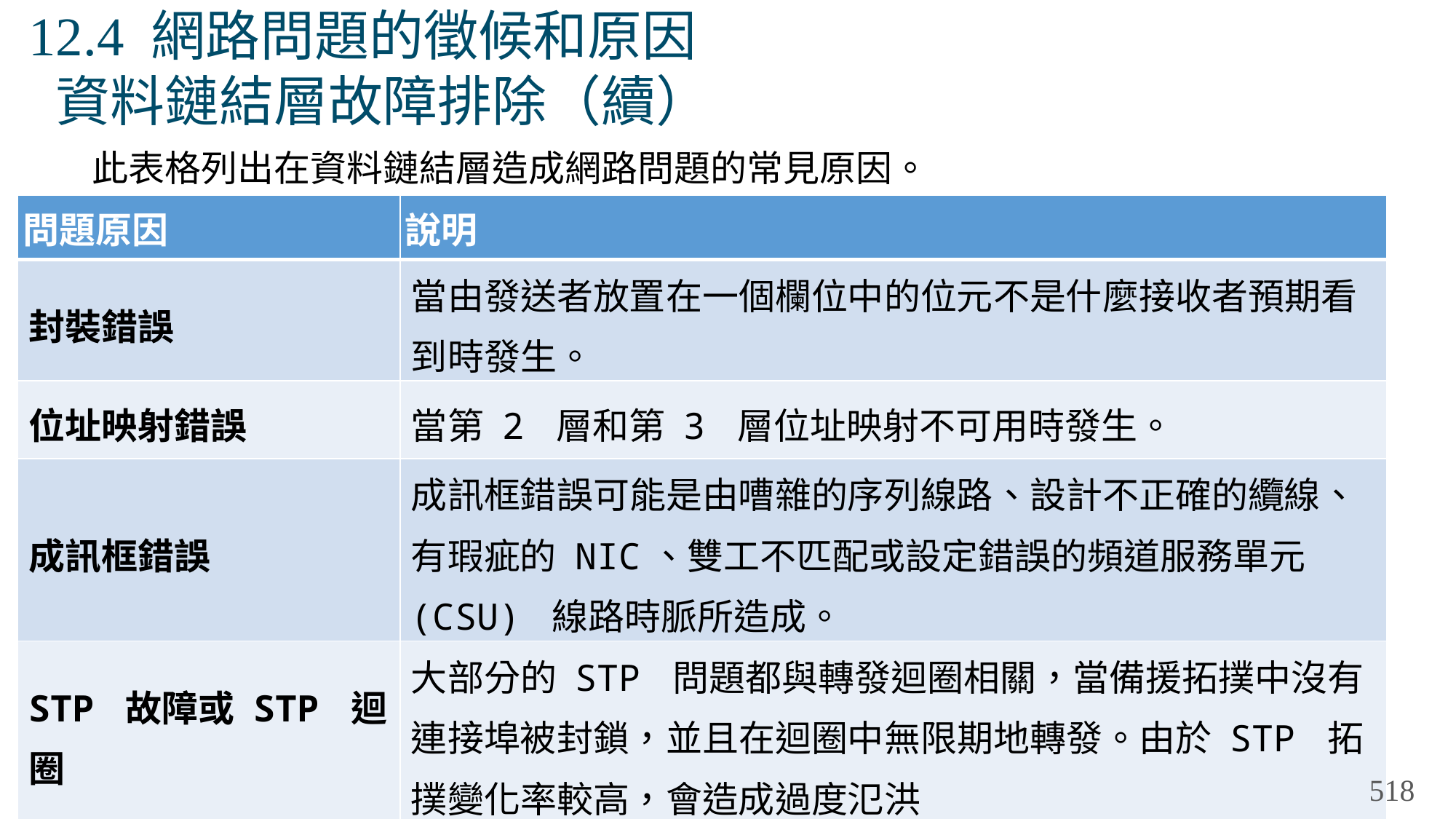

# 12.4 網路問題的徵候和原因 資料鏈結層故障排除（續）
此表格列出在資料鏈結層造成網路問題的常見原因。
| 問題原因 | 說明 |
| --- | --- |
| 封裝錯誤 | 當由發送者放置在一個欄位中的位元不是什麼接收者預期看到時發生。 |
| 位址映射錯誤 | 當第 2 層和第 3 層位址映射不可用時發生。 |
| 成訊框錯誤 | 成訊框錯誤可能是由嘈雜的序列線路、設計不正確的纜線、有瑕疵的 NIC、雙工不匹配或設定錯誤的頻道服務單元 (CSU) 線路時脈所造成。 |
| STP 故障或 STP 迴圈 | 大部分的 STP 問題都與轉發迴圈相關，當備援拓撲中沒有連接埠被封鎖，並且在迴圈中無限期地轉發。由於 STP 拓撲變化率較高，會造成過度氾洪 |
518